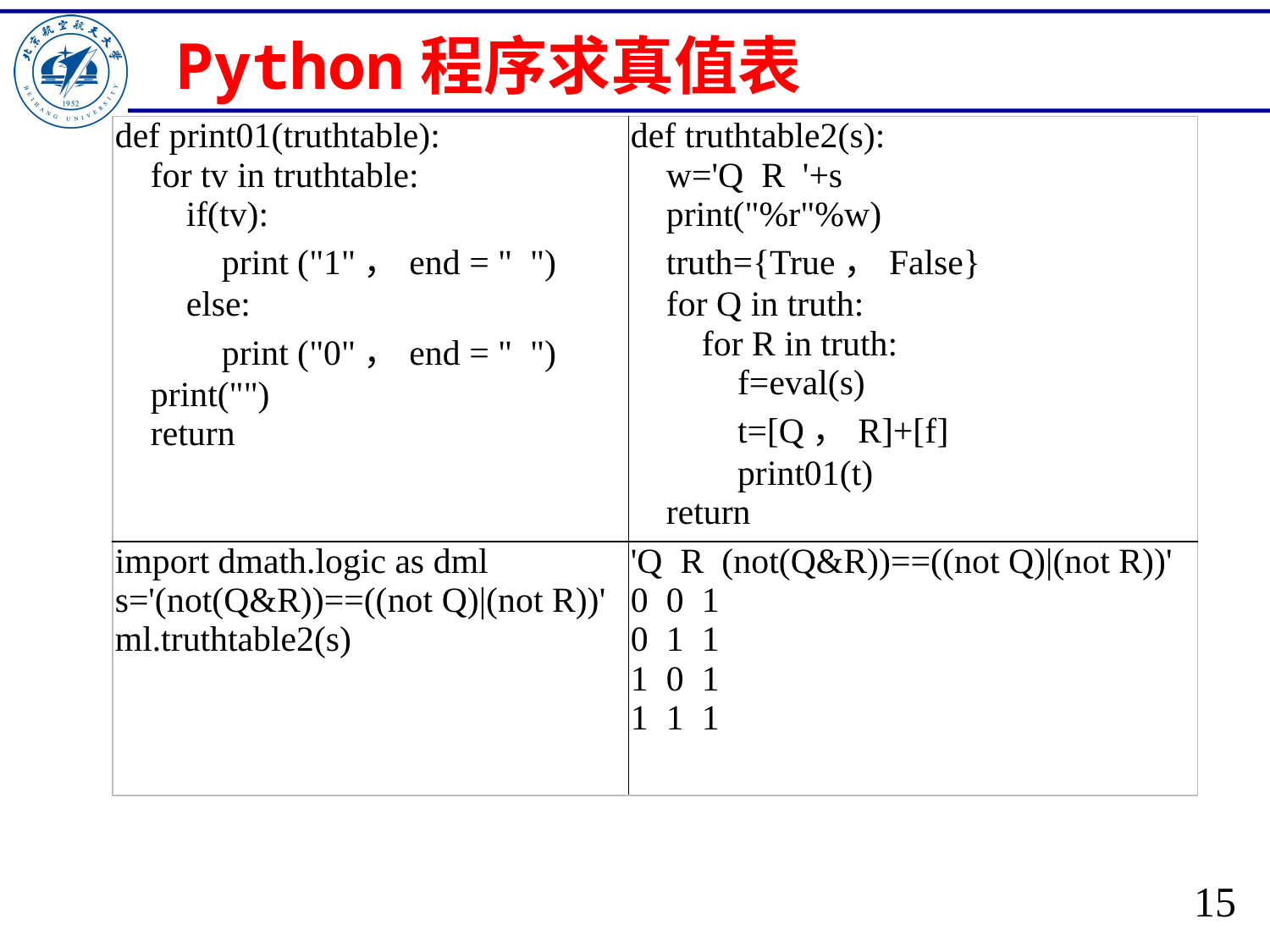

# Python程序求真值表
| def print01(truthtable): for tv in truthtable: if(tv): print ("1"，end = " ") else: print ("0"，end = " ") print("") return | def truthtable2(s): w='Q R '+s print("%r"%w) truth={True，False} for Q in truth: for R in truth: f=eval(s) t=[Q，R]+[f] print01(t) return |
| --- | --- |
| import dmath.logic as dml s='(not(Q&R))==((not Q)|(not R))' ml.truthtable2(s) | 'Q R (not(Q&R))==((not Q)|(not R))' 0 0 1 0 1 1 1 0 1 1 1 1 |